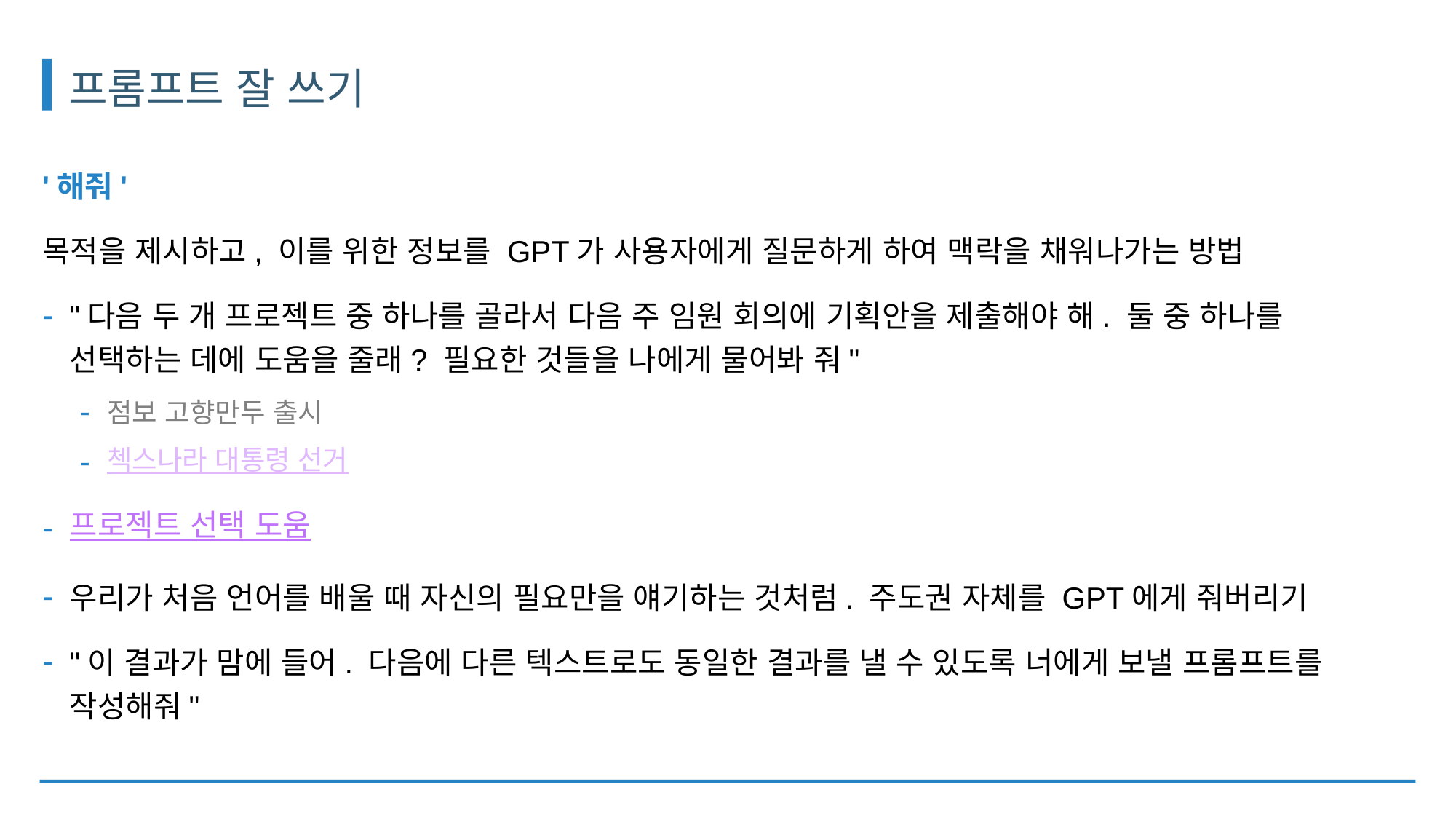

# 프롬프트 잘 쓰기
'해줘'
목적을 제시하고, 이를 위한 정보를 GPT가 사용자에게 질문하게 하여 맥락을 채워나가는 방법
"다음 두 개 프로젝트 중 하나를 골라서 다음 주 임원 회의에 기획안을 제출해야 해. 둘 중 하나를 선택하는 데에 도움을 줄래? 필요한 것들을 나에게 물어봐 줘"
점보 고향만두 출시
첵스나라 대통령 선거
프로젝트 선택 도움
우리가 처음 언어를 배울 때 자신의 필요만을 얘기하는 것처럼. 주도권 자체를 GPT에게 줘버리기
"이 결과가 맘에 들어. 다음에 다른 텍스트로도 동일한 결과를 낼 수 있도록 너에게 보낼 프롬프트를 작성해줘"